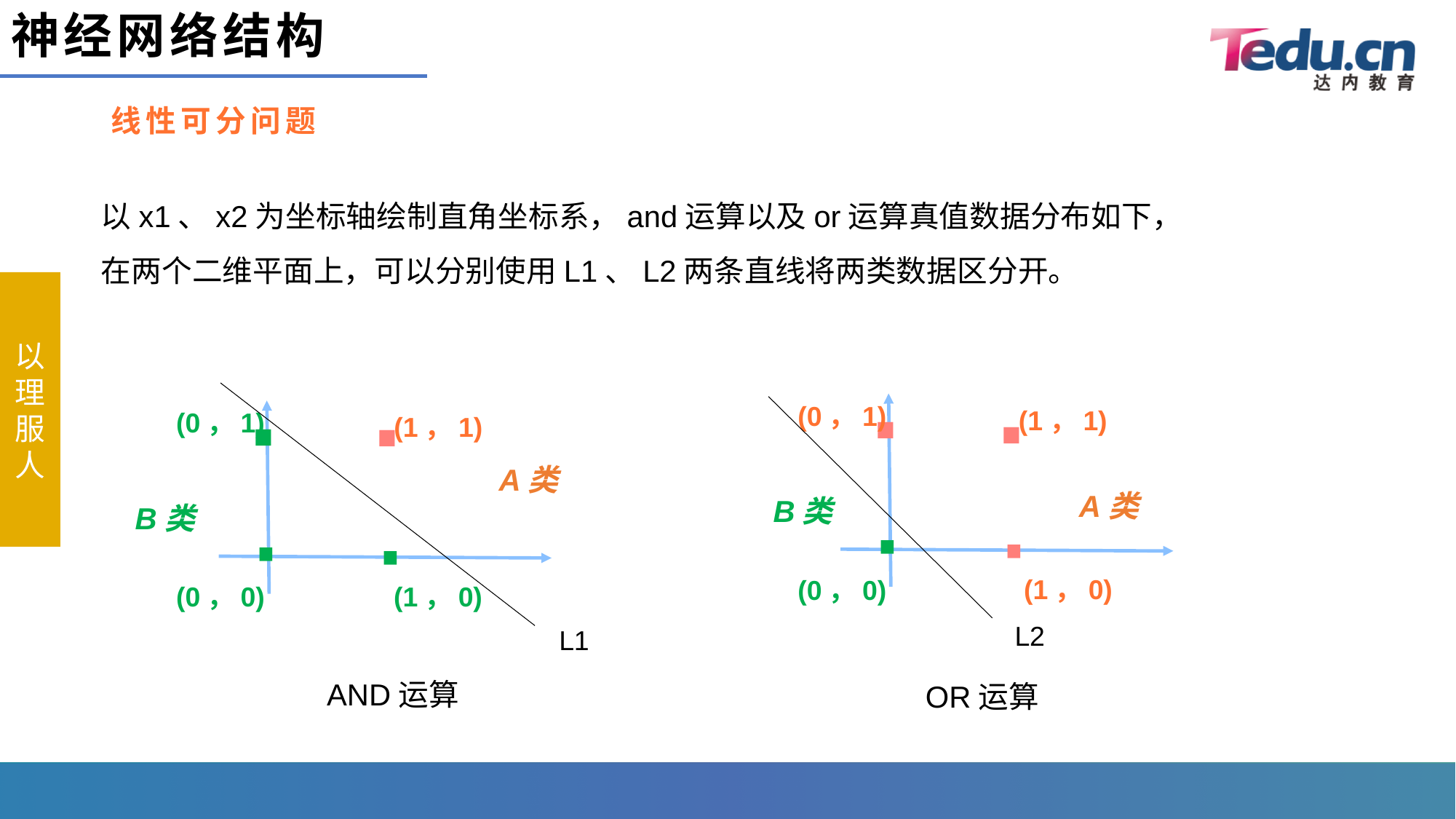

# 神经网络结构
线性可分问题
以x1、x2为坐标轴绘制直角坐标系，and运算以及or运算真值数据分布如下，
在两个二维平面上，可以分别使用L1、L2两条直线将两类数据区分开。
·
·
(0，1)
(1，1)
·
·
(1，0)
(0，0)

·
·
(0，1)
(1，1)
·
·
(1，0)
(0，0)
A类
A类
B类
B类
L2
L1
AND运算
OR运算